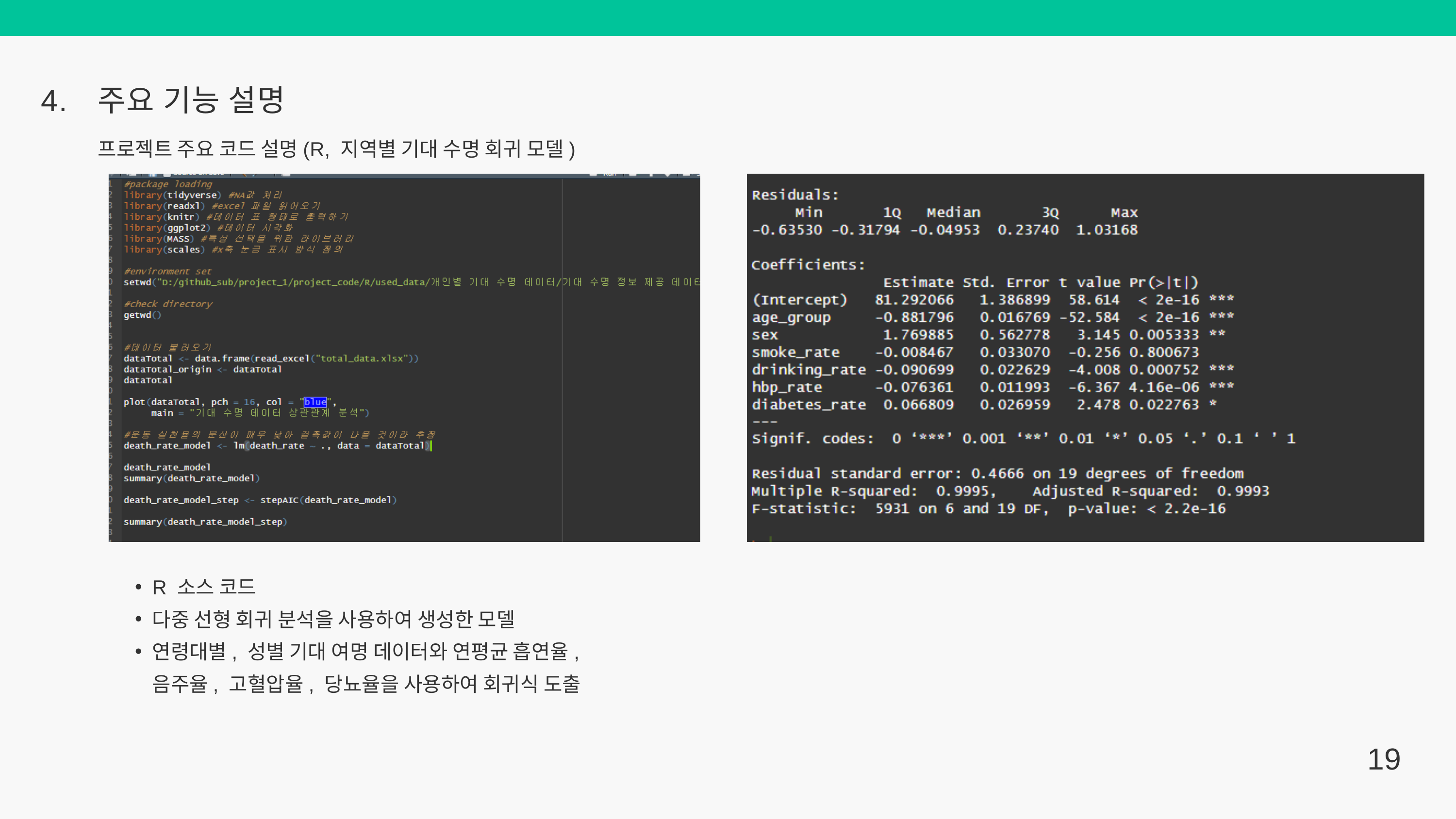

4.
주요 기능 설명
프로젝트 주요 코드 설명(R, 지역별 기대 수명 회귀 모델)

R 소스 코드
다중 선형 회귀 분석을 사용하여 생성한 모델
연령대별, 성별 기대 여명 데이터와 연평균 흡연율, 음주율, 고혈압율, 당뇨율을 사용하여 회귀식 도출
19